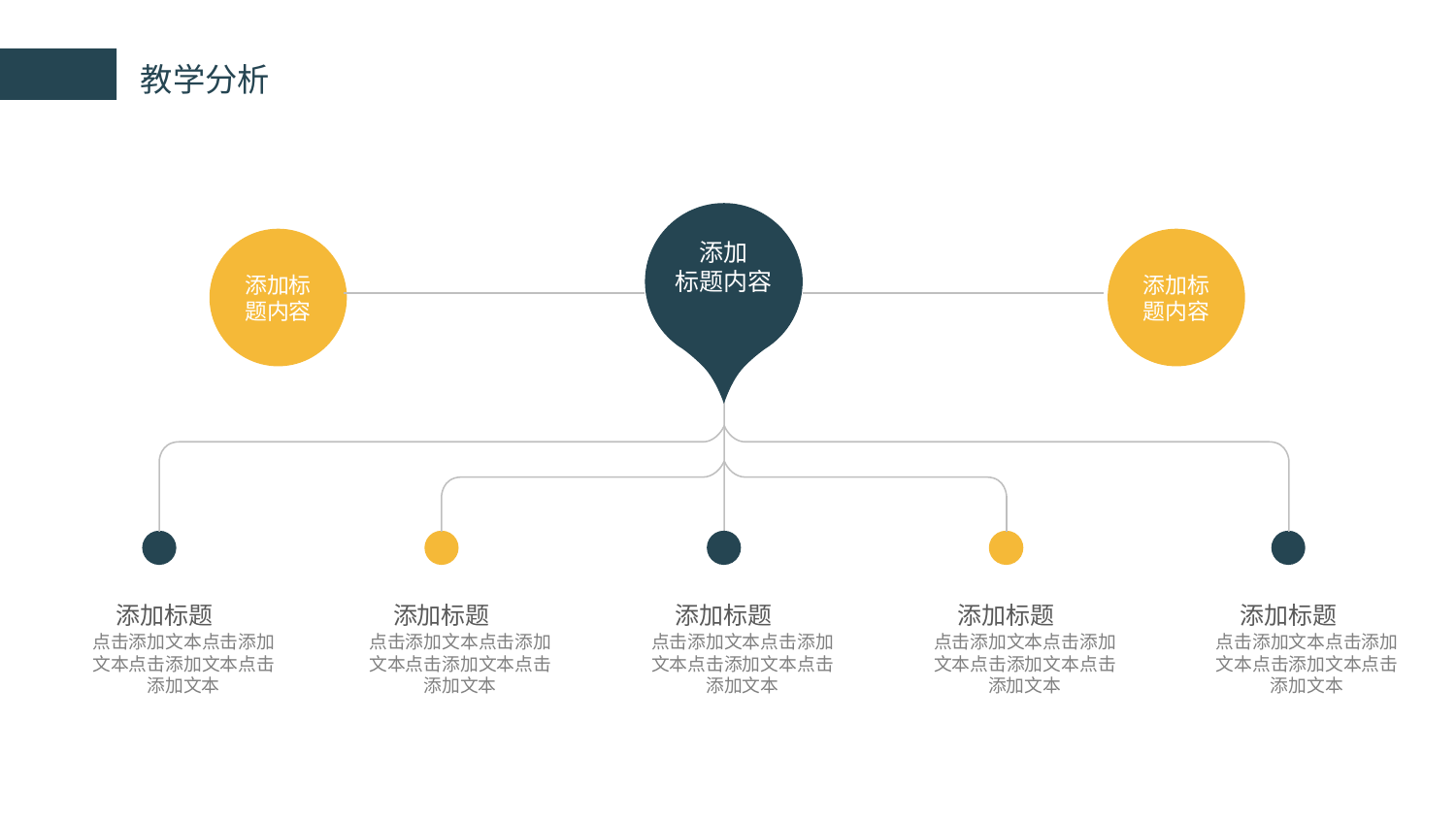

添加
标题内容
添加标题内容
添加标题内容

添加标题
添加标题
添加标题
添加标题
添加标题
点击添加文本点击添加文本点击添加文本点击添加文本
点击添加文本点击添加文本点击添加文本点击添加文本
点击添加文本点击添加文本点击添加文本点击添加文本
点击添加文本点击添加文本点击添加文本点击添加文本
点击添加文本点击添加文本点击添加文本点击添加文本